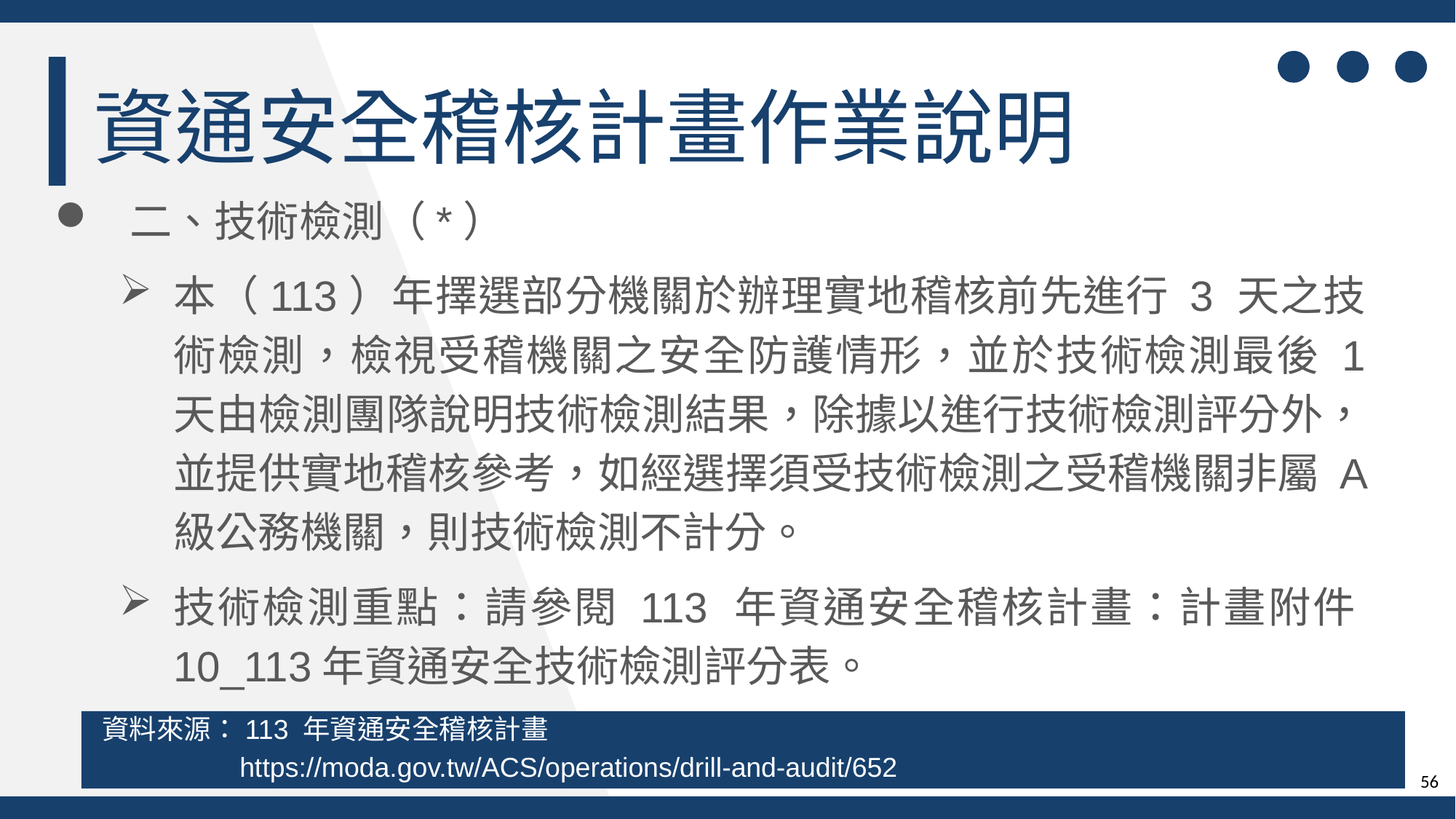

資通安全稽核計畫作業說明
二、技術檢測（*）
本（113）年擇選部分機關於辦理實地稽核前先進行 3 天之技術檢測，檢視受稽機關之安全防護情形，並於技術檢測最後 1 天由檢測團隊說明技術檢測結果，除據以進行技術檢測評分外，並提供實地稽核參考，如經選擇須受技術檢測之受稽機關非屬 A 級公務機關，則技術檢測不計分。
技術檢測重點：請參閱 113 年資通安全稽核計畫：計畫附件10_113年資通安全技術檢測評分表。

資料來源：113 年資通安全稽核計畫
https://moda.gov.tw/ACS/operations/drill-and-audit/652